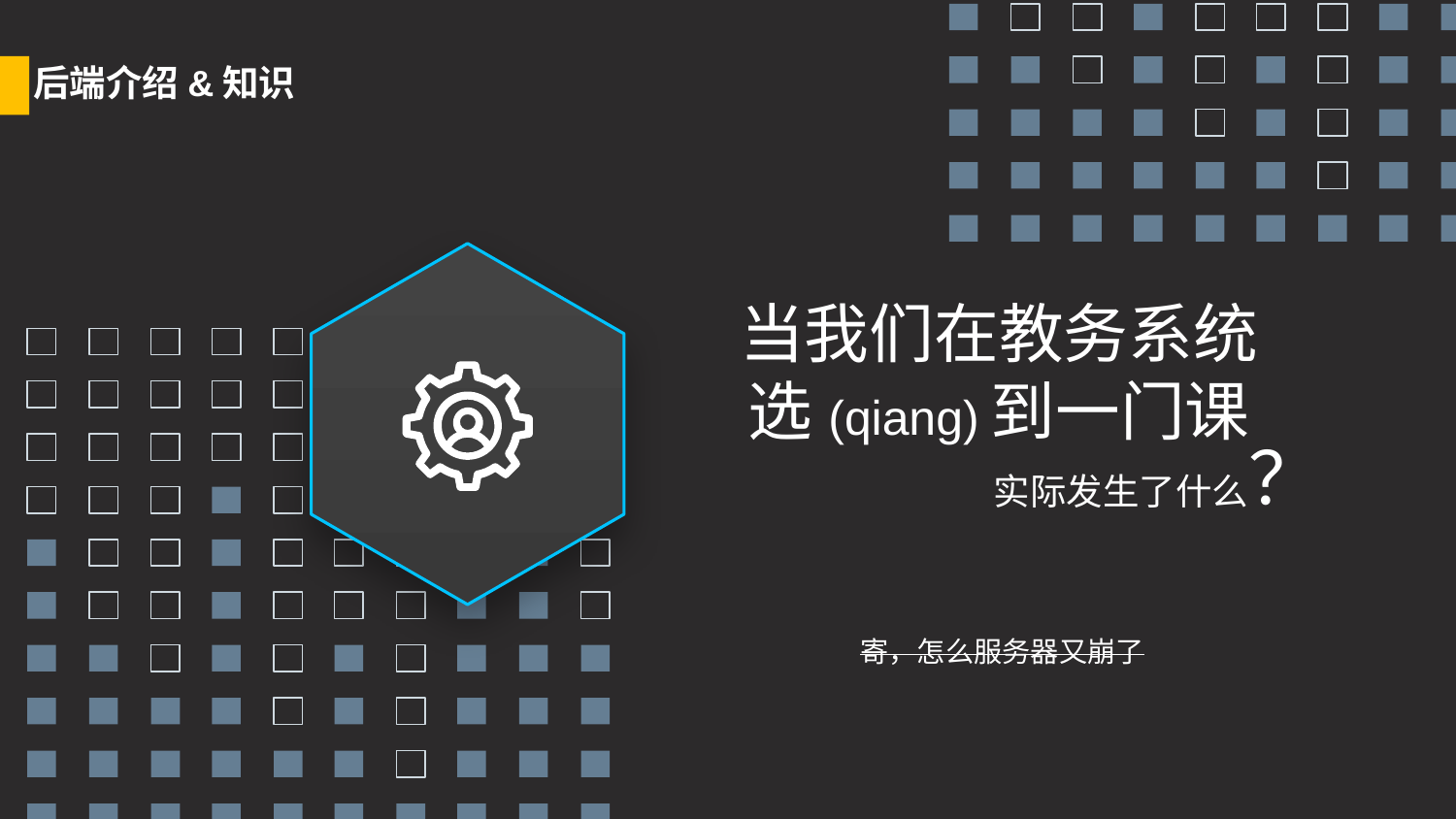

后端介绍&知识

# 当我们在教务系统 选(qiang)到一门课

实际发生了什么？

寄，怎么服务器又崩了